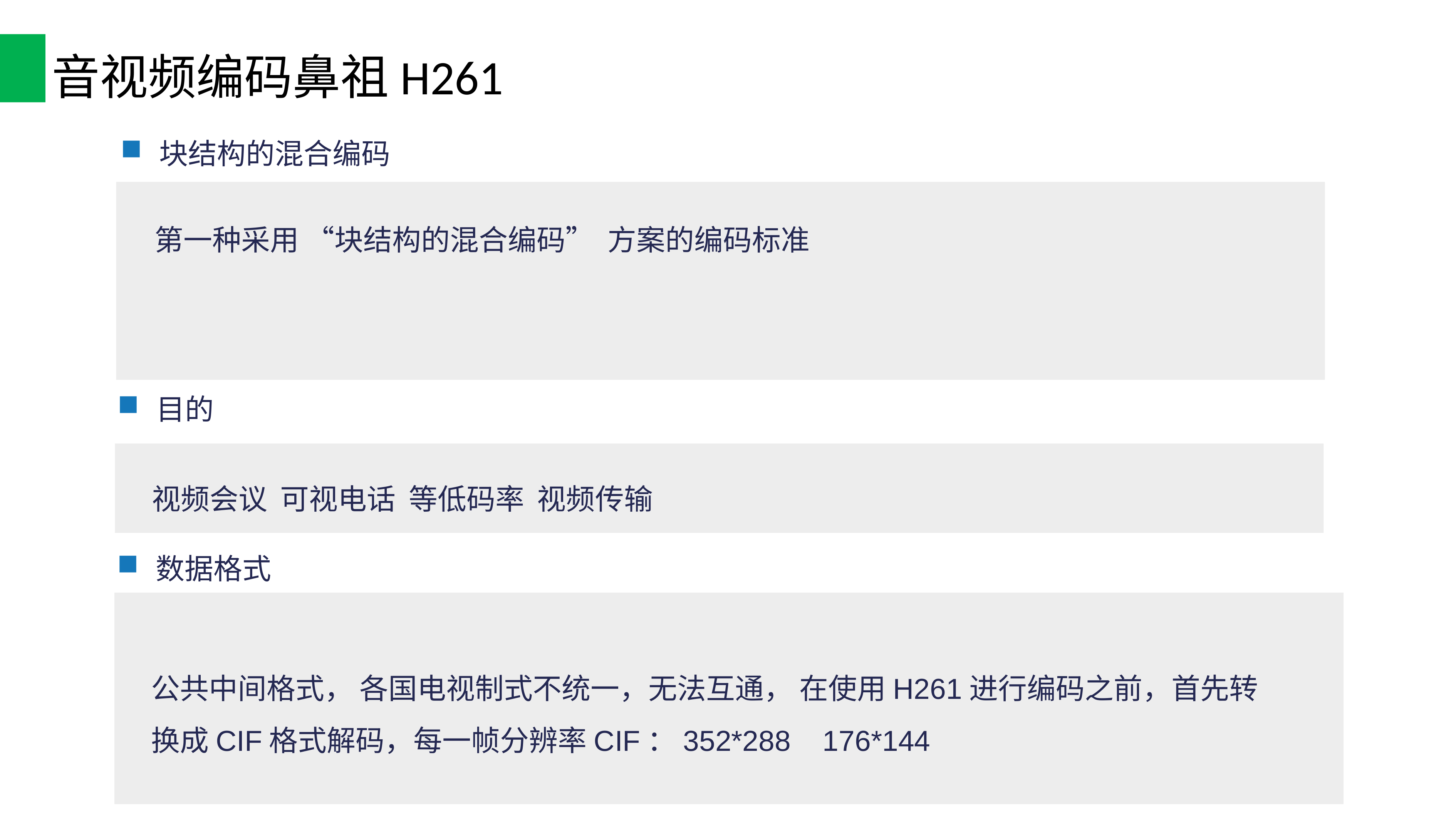

# 音视频编码鼻祖H261
块结构的混合编码

第一种采用 “块结构的混合编码”  方案的编码标准

目的

视频会议  可视电话  等低码率  视频传输
数据格式

公共中间格式， 各国电视制式不统一，无法互通， 在使用H261进行编码之前，首先转换成CIF格式解码，每一帧分辨率CIF：352*288    176*144